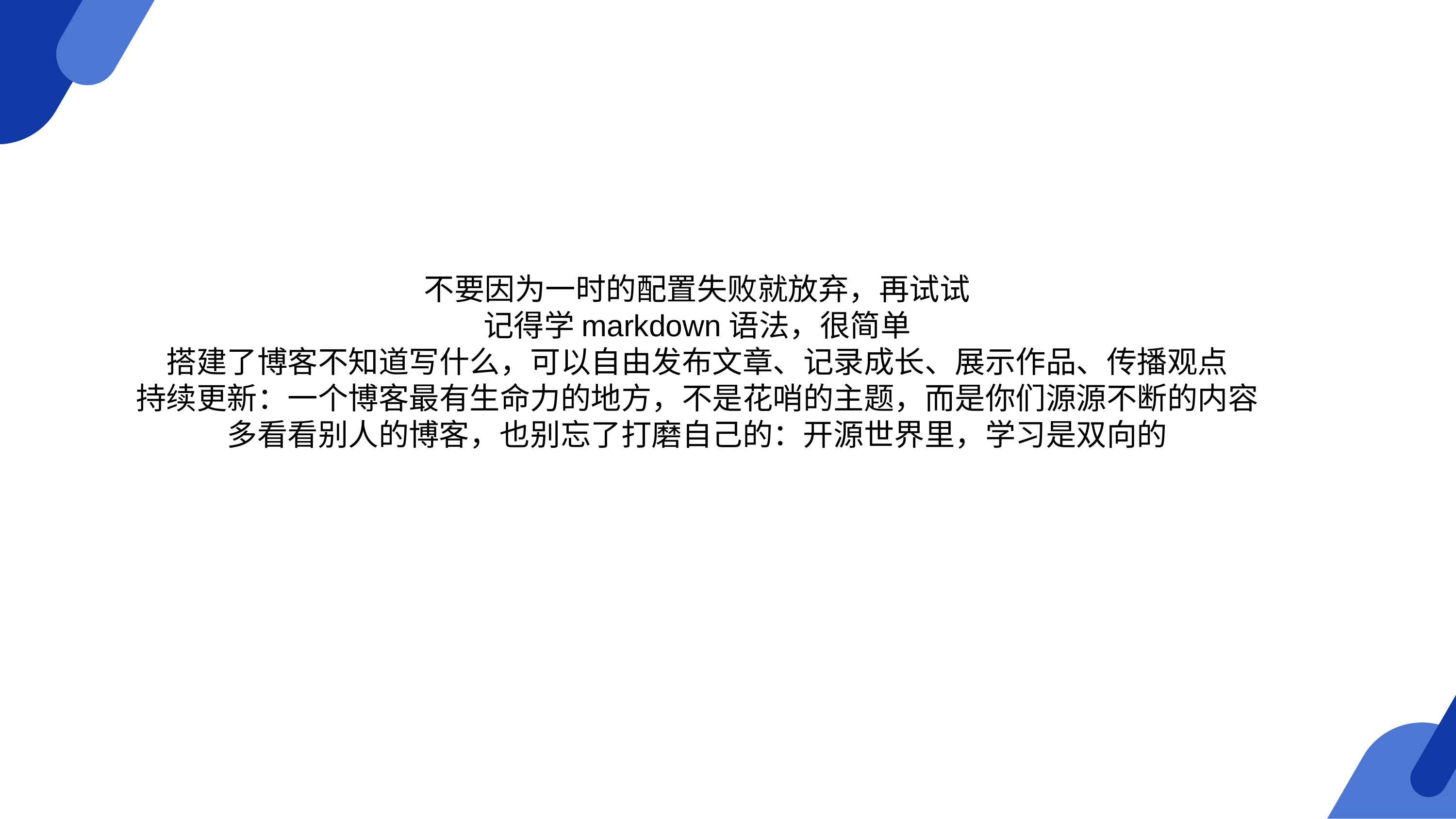

不要因为一时的配置失败就放弃，再试试
记得学markdown语法，很简单
搭建了博客不知道写什么，可以自由发布文章、记录成长、展示作品、传播观点
持续更新：一个博客最有生命力的地方，不是花哨的主题，而是你们源源不断的内容
多看看别人的博客，也别忘了打磨自己的：开源世界里，学习是双向的